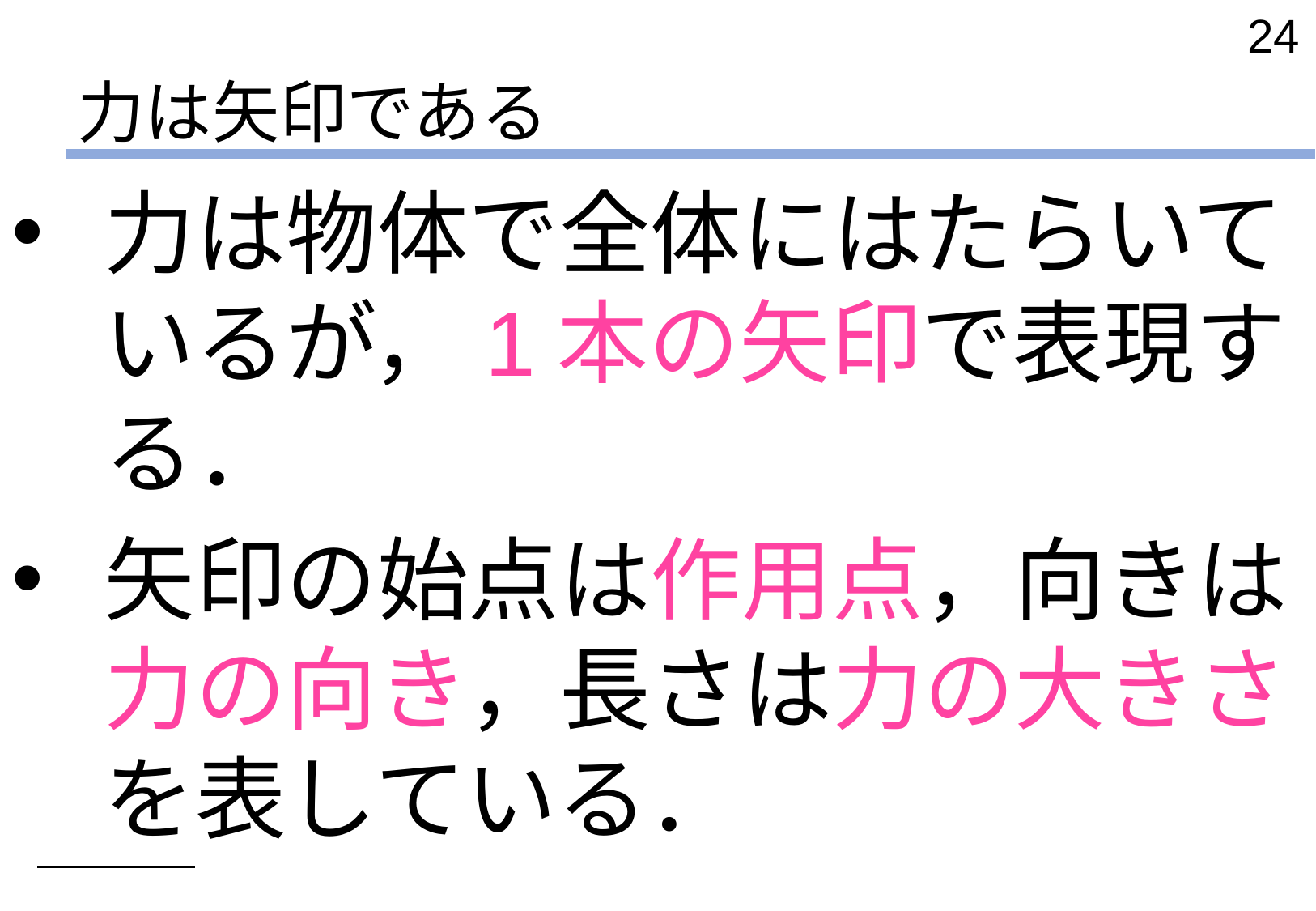

24
# 力は矢印である
力は物体で全体にはたらいているが，1本の矢印で表現する．
矢印の始点は作用点，向きは力の向き，長さは力の大きさを表している．